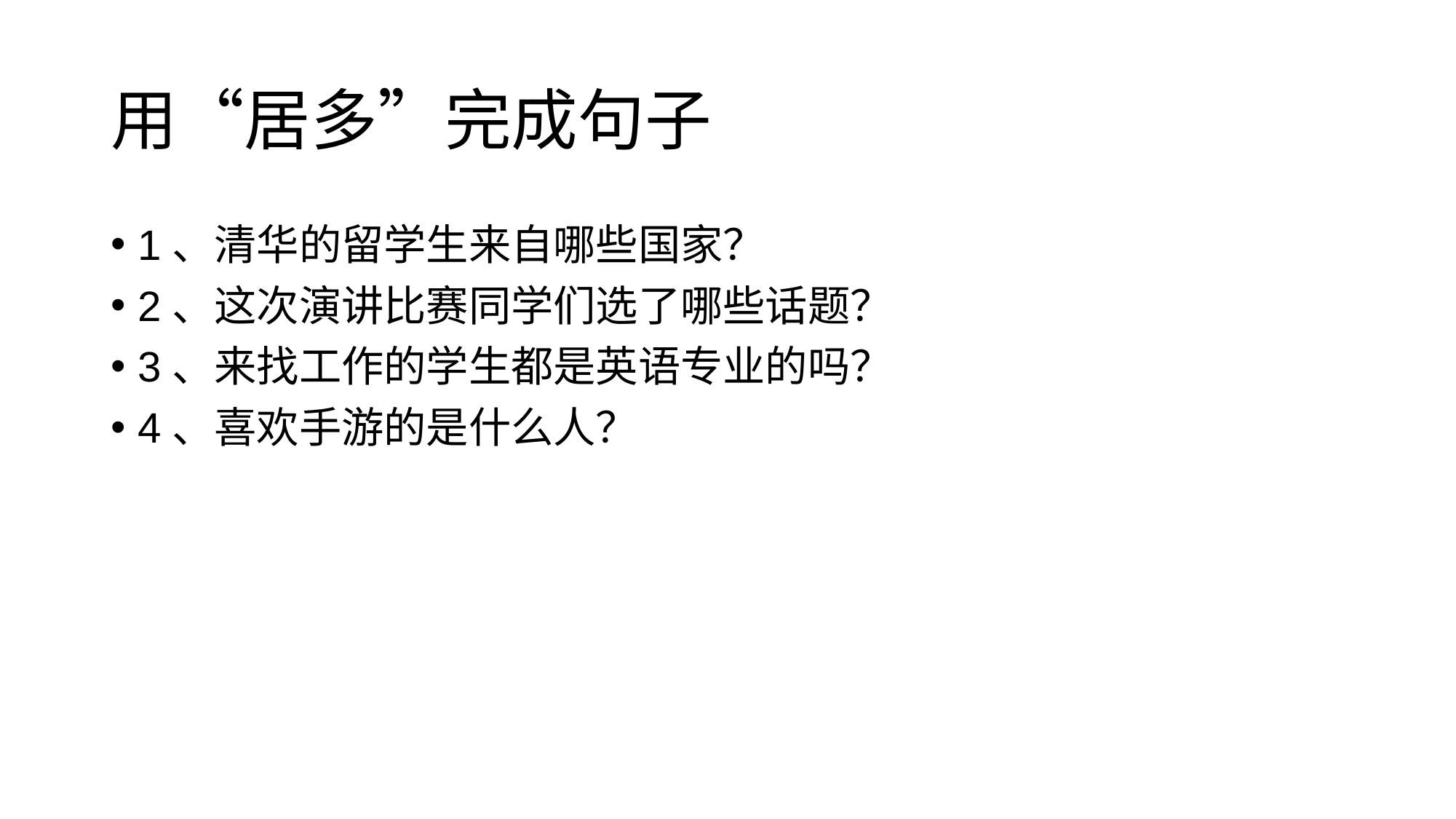

# 用“居多”完成句子
1、清华的留学生来自哪些国家？
2、这次演讲比赛同学们选了哪些话题？
3、来找工作的学生都是英语专业的吗？
4、喜欢手游的是什么人？